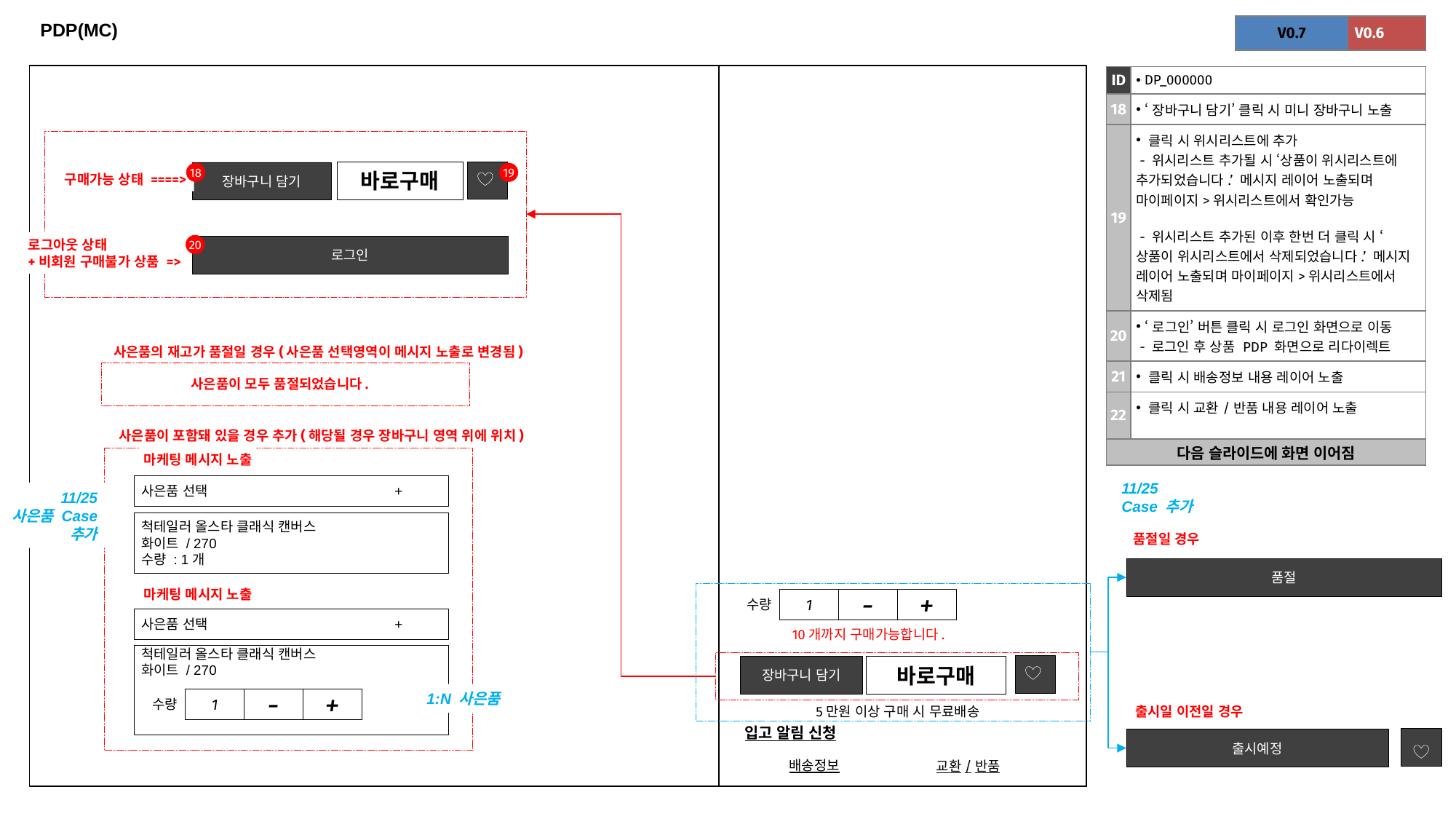

# PDP(MC)

| V0.7 |
| --- |
| V0.6 |
| --- |

| ID | DP\_000000 |
| --- | --- |
| 18 | ‘장바구니 담기’ 클릭 시 미니 장바구니 노출 |
| 19 | 클릭 시 위시리스트에 추가 - 위시리스트 추가될 시 ‘상품이 위시리스트에 추가되었습니다.’ 메시지 레이어 노출되며 마이페이지>위시리스트에서 확인가능 - 위시리스트 추가된 이후 한번 더 클릭 시 ‘상품이 위시리스트에서 삭제되었습니다.’ 메시지 레이어 노출되며 마이페이지>위시리스트에서 삭제됨 |
| 20 | ‘로그인’ 버튼 클릭 시 로그인 화면으로 이동 - 로그인 후 상품 PDP 화면으로 리다이렉트 |
| 21 | 클릭 시 배송정보 내용 레이어 노출 |
| 22 | 클릭 시 교환/반품 내용 레이어 노출 |
| 다음 슬라이드에 화면 이어짐 |  |

바로구매
장바구니 담기
18
19
구매가능 상태 ====>

로그아웃 상태
+비회원 구매불가 상품 =>
20
로그인
사은품의 재고가 품절일 경우(사은품 선택영역이 메시지 노출로 변경됨)

사은품이 모두 품절되었습니다.
사은품이 포함돼 있을 경우 추가(해당될 경우 장바구니 영역 위에 위치)
마케팅 메시지 노출

11/25
Case 추가
 사은품 선택                                                +
11/25
사은품 Case
추가
 척테일러 올스타 클래식 캔버스
 화이트 / 270
 수량 : 1개
품절일 경우
품절
마케팅 메시지 노출

 수량
1
-
+
 사은품 선택                                                +
10개까지 구매가능합니다.
 척테일러 올스타 클래식 캔버스
 화이트 / 270

장바구니 담기
바로구매

1:N 사은품
 수량
1
-
+
출시일 이전일 경우
5만원 이상 구매 시 무료배송
입고 알림 신청

출시예정

배송정보
교환/반품